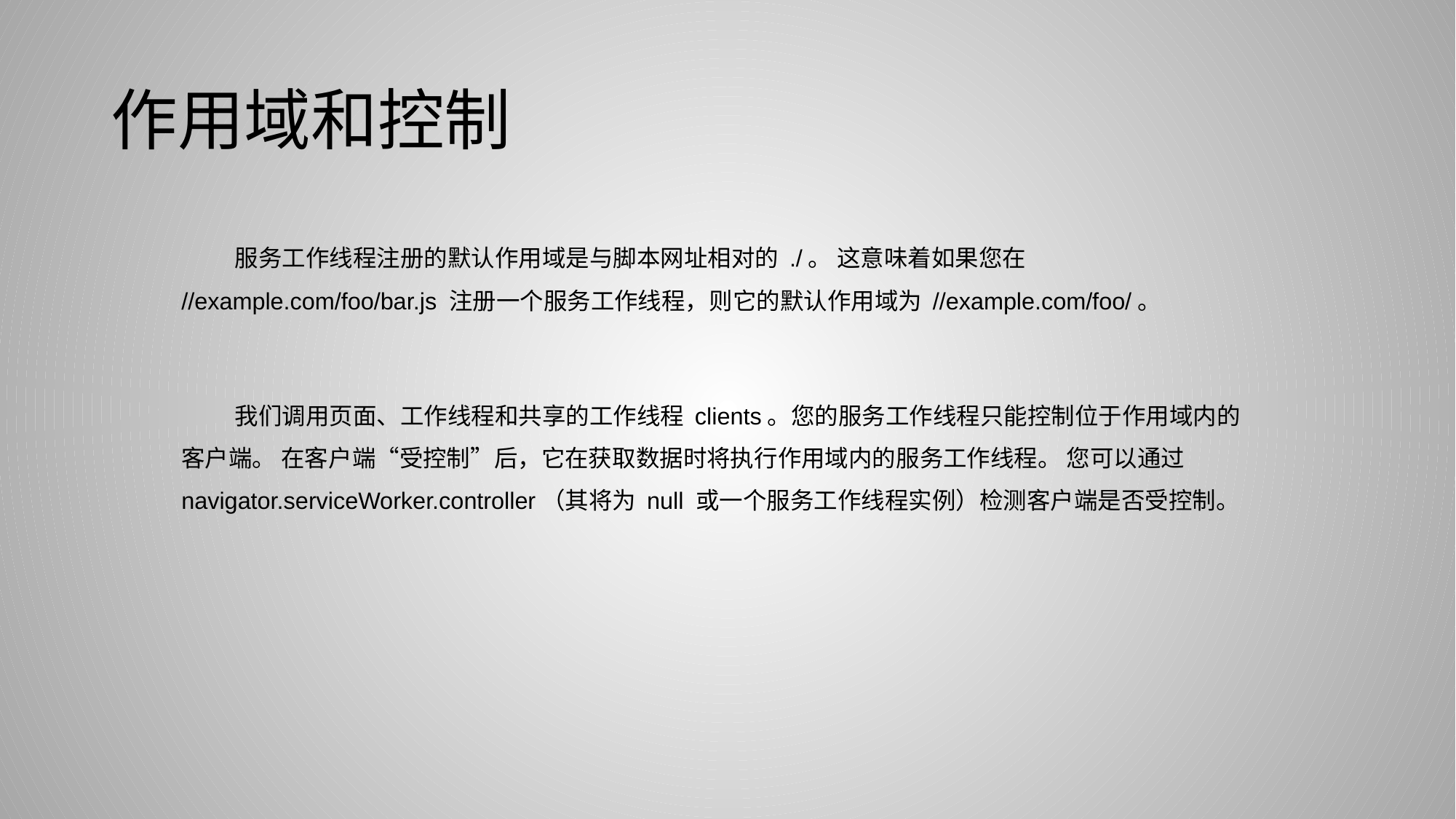

# 作用域和控制
服务工作线程注册的默认作用域是与脚本网址相对的 ./。 这意味着如果您在 //example.com/foo/bar.js 注册一个服务工作线程，则它的默认作用域为 //example.com/foo/。

我们调用页面、工作线程和共享的工作线程 clients。您的服务工作线程只能控制位于作用域内的客户端。 在客户端“受控制”后，它在获取数据时将执行作用域内的服务工作线程。 您可以通过 navigator.serviceWorker.controller（其将为 null 或一个服务工作线程实例）检测客户端是否受控制。